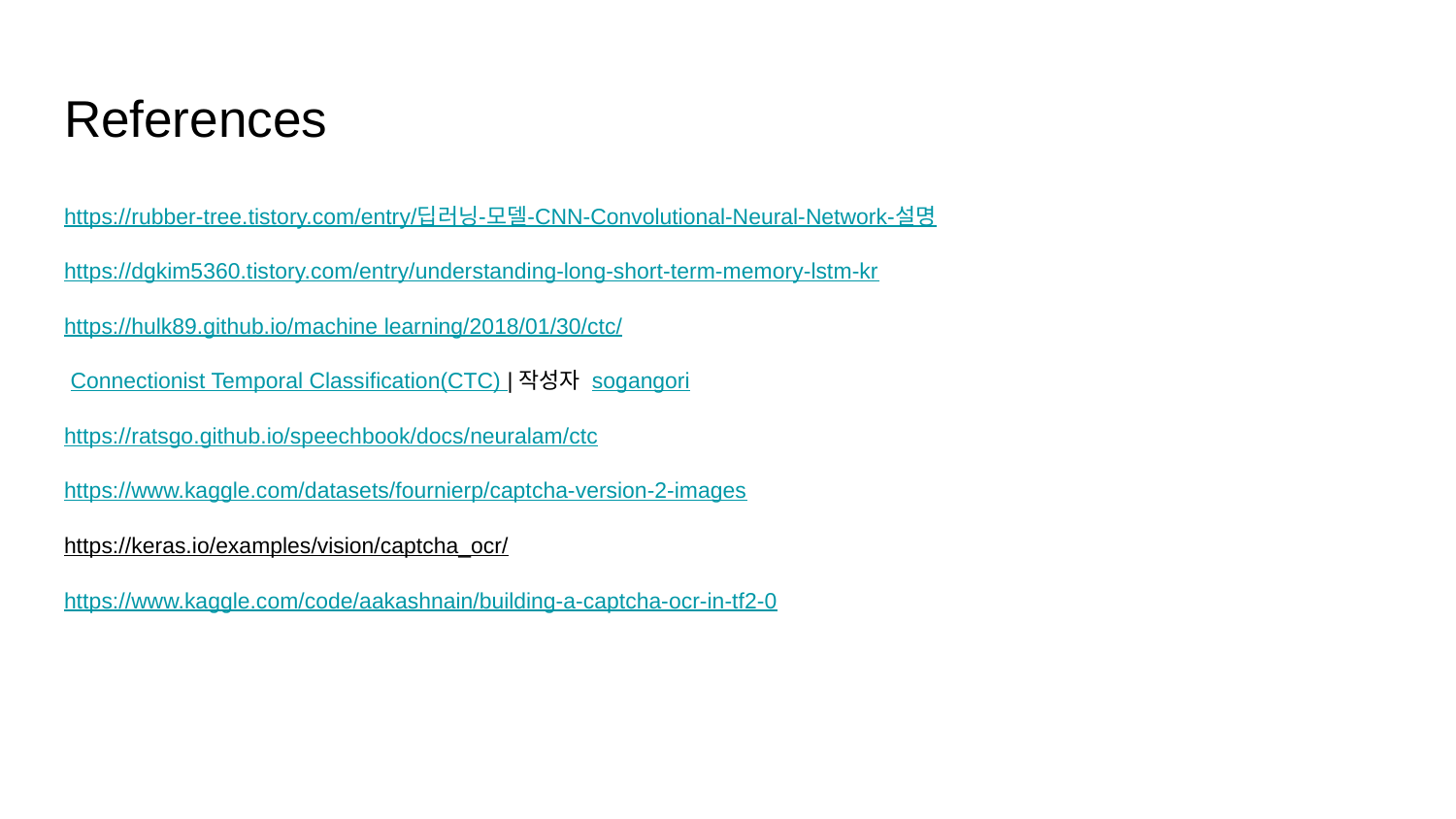

# References
https://rubber-tree.tistory.com/entry/딥러닝-모델-CNN-Convolutional-Neural-Network-설명
https://dgkim5360.tistory.com/entry/understanding-long-short-term-memory-lstm-kr
https://hulk89.github.io/machine learning/2018/01/30/ctc/
 Connectionist Temporal Classification(CTC) |작성자 sogangori
https://ratsgo.github.io/speechbook/docs/neuralam/ctc
https://www.kaggle.com/datasets/fournierp/captcha-version-2-images
https://keras.io/examples/vision/captcha_ocr/
https://www.kaggle.com/code/aakashnain/building-a-captcha-ocr-in-tf2-0